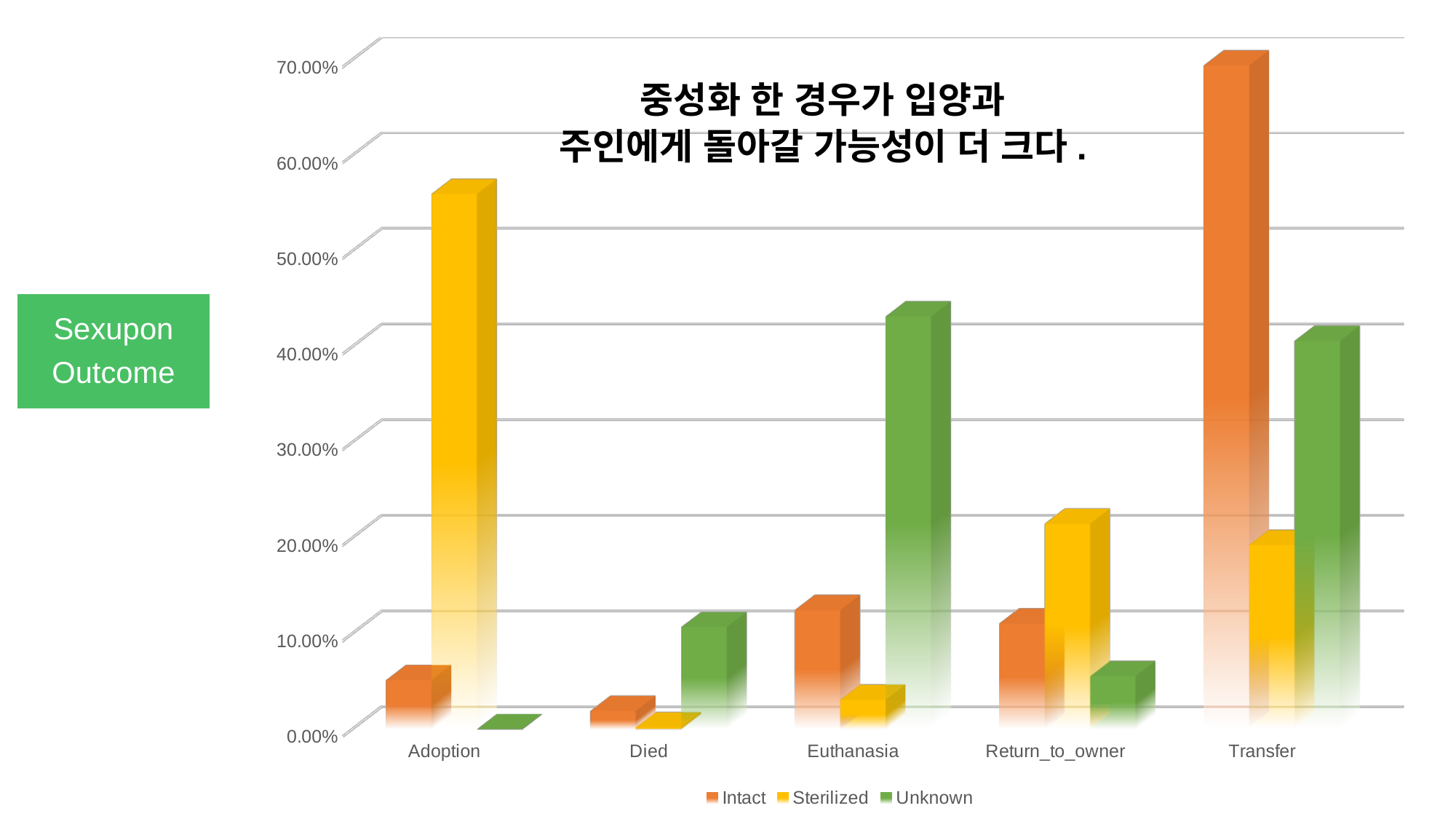

[unsupported chart]

중성화 한 경우가 입양과
주인에게 돌아갈 가능성이 더 크다.
Sexupon
Outcome